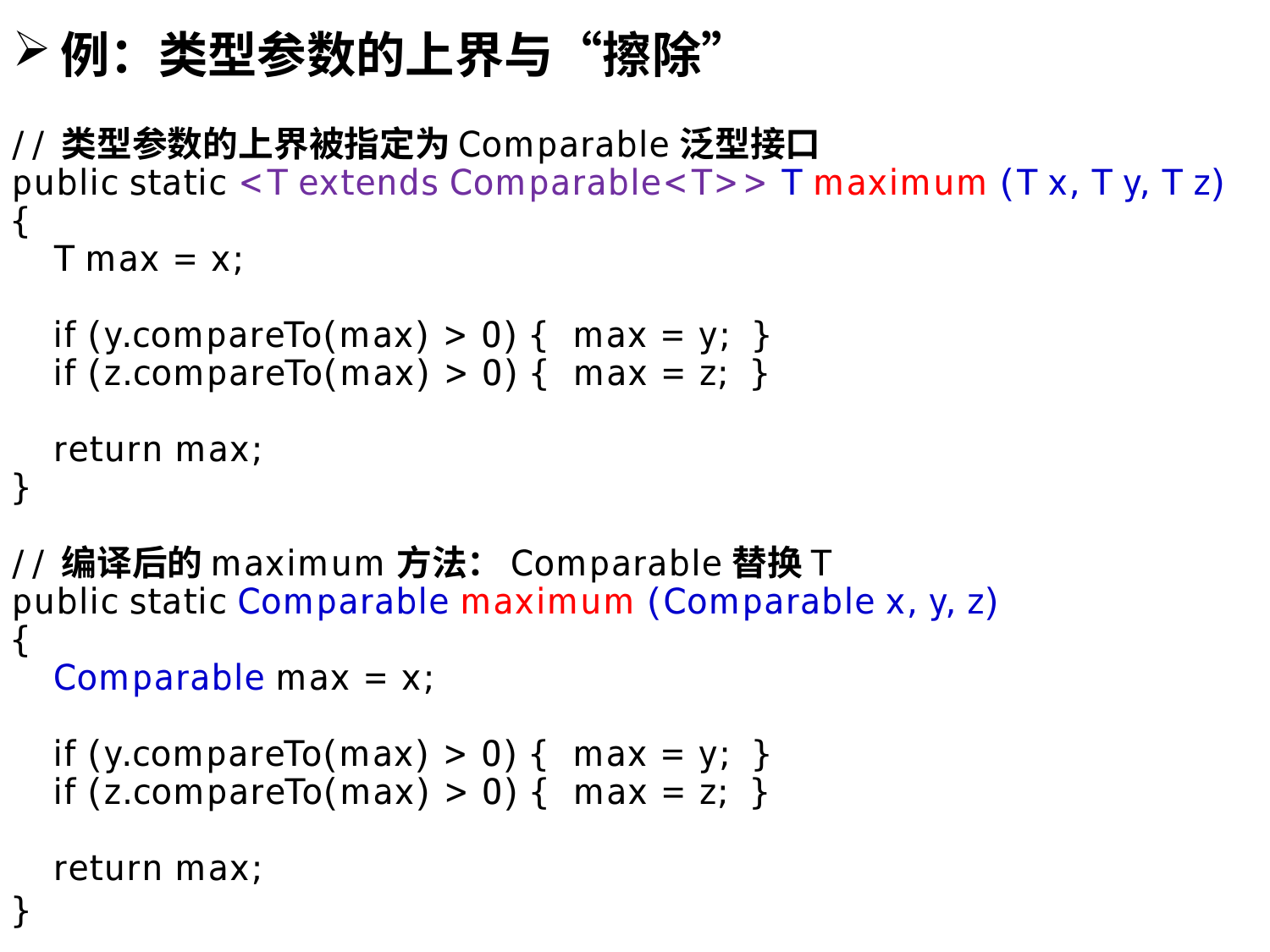

例：类型参数的上界与“擦除”

//类型参数的上界被指定为Comparable泛型接口
public static <T extends Comparable<T>> T maximum (T x, T y, T z) {
    T max = x;

    if (y.compareTo(max) > 0) {  max = y;  }
    if (z.compareTo(max) > 0) {  max = z;  }

    return max;
}

//编译后的maximum方法：Comparable替换T
public static Comparable maximum (Comparable x, y, z)
{
    Comparable max = x;

    if (y.compareTo(max) > 0) {  max = y;  }
    if (z.compareTo(max) > 0) {  max = z;  }

    return max;
}